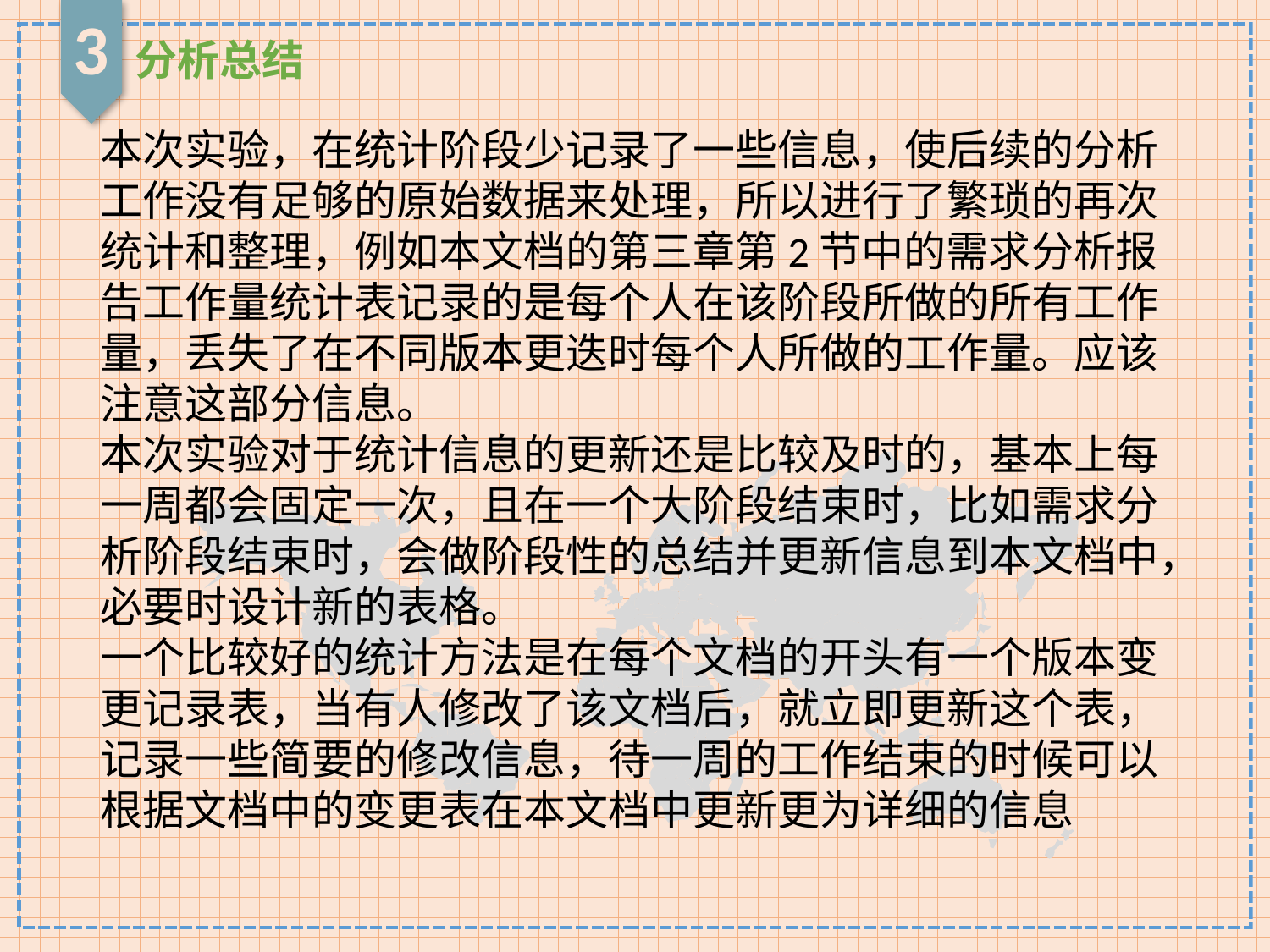

3
分析总结
本次实验，在统计阶段少记录了一些信息，使后续的分析工作没有足够的原始数据来处理，所以进行了繁琐的再次统计和整理，例如本文档的第三章第2节中的需求分析报告工作量统计表记录的是每个人在该阶段所做的所有工作量，丢失了在不同版本更迭时每个人所做的工作量。应该注意这部分信息。
本次实验对于统计信息的更新还是比较及时的，基本上每一周都会固定一次，且在一个大阶段结束时，比如需求分析阶段结束时，会做阶段性的总结并更新信息到本文档中，必要时设计新的表格。
一个比较好的统计方法是在每个文档的开头有一个版本变更记录表，当有人修改了该文档后，就立即更新这个表，记录一些简要的修改信息，待一周的工作结束的时候可以根据文档中的变更表在本文档中更新更为详细的信息